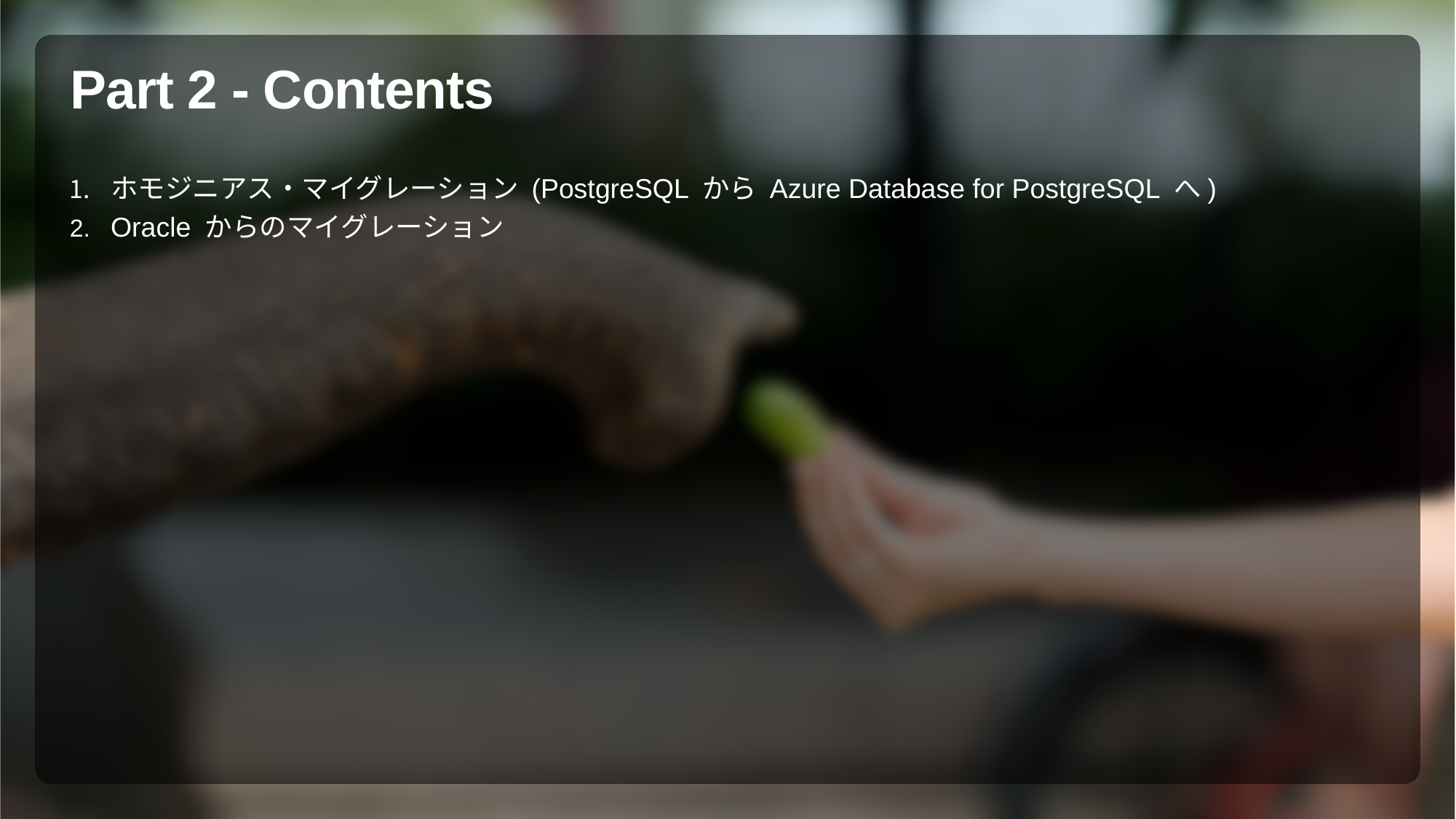

# Part 2 - Contents
ホモジニアス・マイグレーション (PostgreSQL から Azure Database for PostgreSQL へ)
Oracle からのマイグレーション